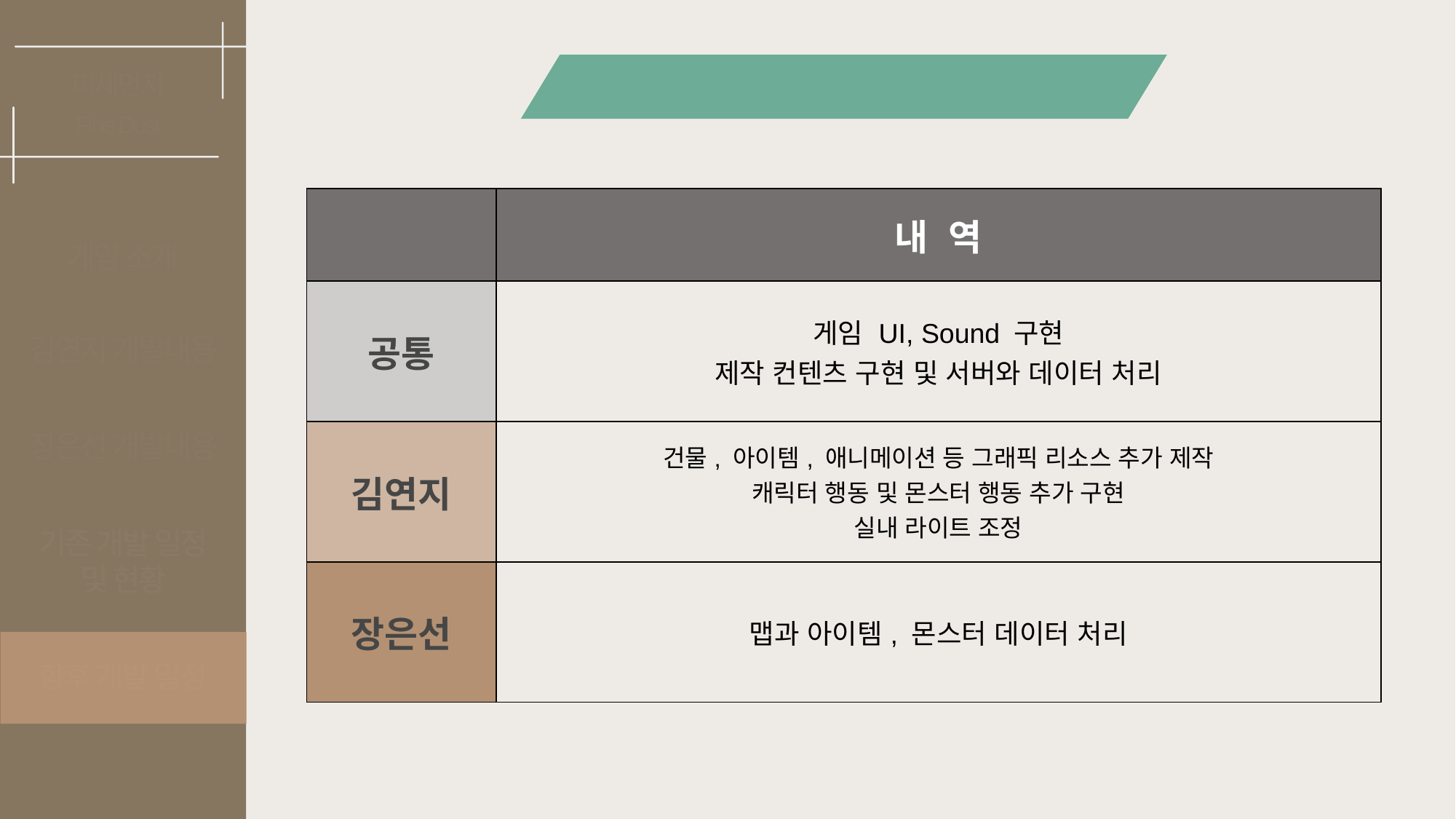

향후 개발 일정
미세먼지
그래픽 모델
Fine Dust
|  | 내 역 |
| --- | --- |
| 공통 | 게임 UI, Sound 구현 제작 컨텐츠 구현 및 서버와 데이터 처리 |
| 김연지 | 건물, 아이템, 애니메이션 등 그래픽 리소스 추가 제작 캐릭터 행동 및 몬스터 행동 추가 구현 실내 라이트 조정 |
| 장은선 | 맵과 아이템, 몬스터 데이터 처리 |
게임 소개
김연지 개발내용
장은선 개발내용
기존 개발 일정
및 현황
기존 개발 일정
및 현황

향후 개발 일정